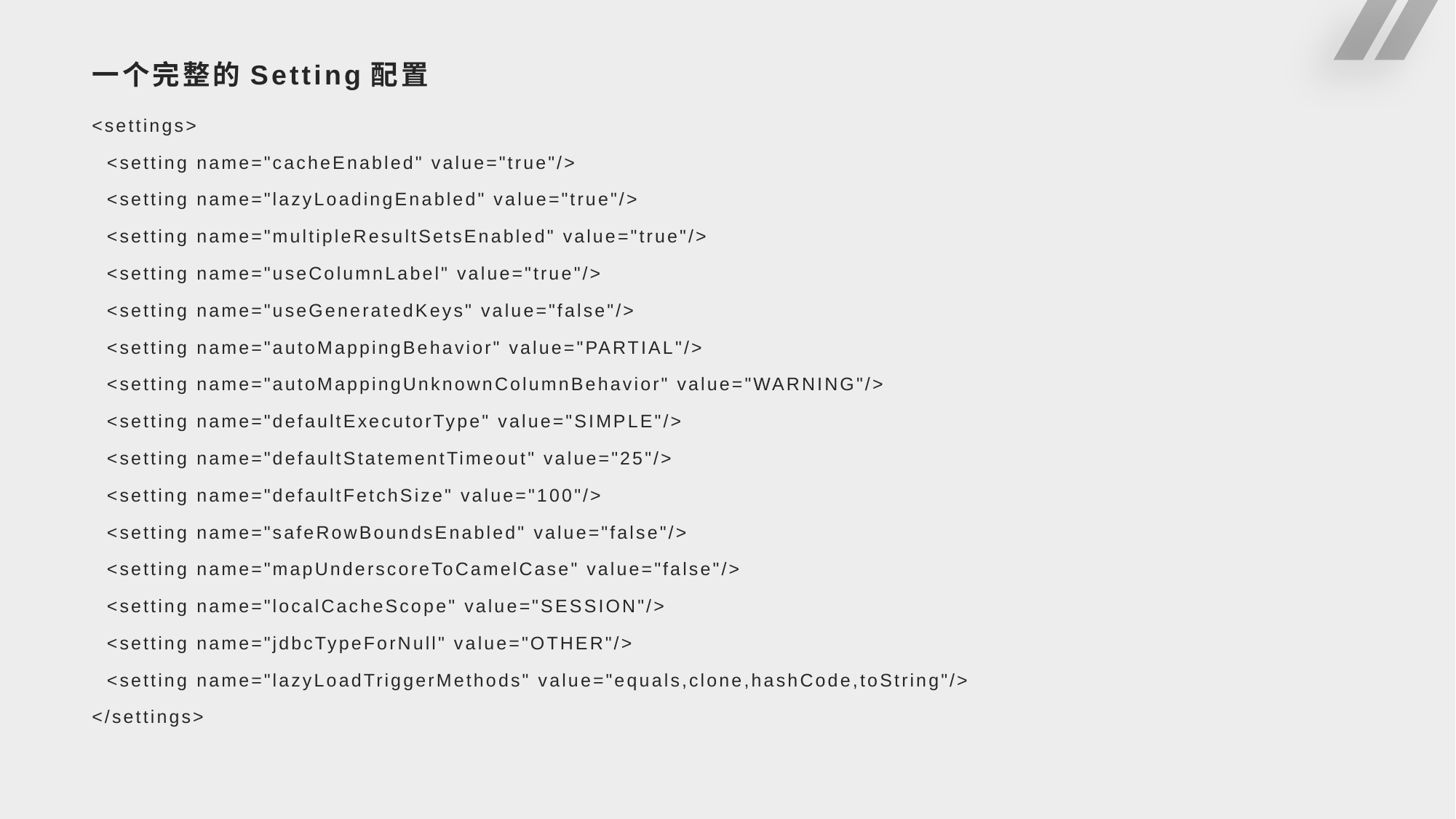

# 一个完整的Setting配置
<settings>
  <setting name="cacheEnabled" value="true"/>
  <setting name="lazyLoadingEnabled" value="true"/>
  <setting name="multipleResultSetsEnabled" value="true"/>
  <setting name="useColumnLabel" value="true"/>
  <setting name="useGeneratedKeys" value="false"/>
  <setting name="autoMappingBehavior" value="PARTIAL"/>
  <setting name="autoMappingUnknownColumnBehavior" value="WARNING"/>
  <setting name="defaultExecutorType" value="SIMPLE"/>
  <setting name="defaultStatementTimeout" value="25"/>
  <setting name="defaultFetchSize" value="100"/>
  <setting name="safeRowBoundsEnabled" value="false"/>
  <setting name="mapUnderscoreToCamelCase" value="false"/>
  <setting name="localCacheScope" value="SESSION"/>
  <setting name="jdbcTypeForNull" value="OTHER"/>
  <setting name="lazyLoadTriggerMethods" value="equals,clone,hashCode,toString"/>
</settings>